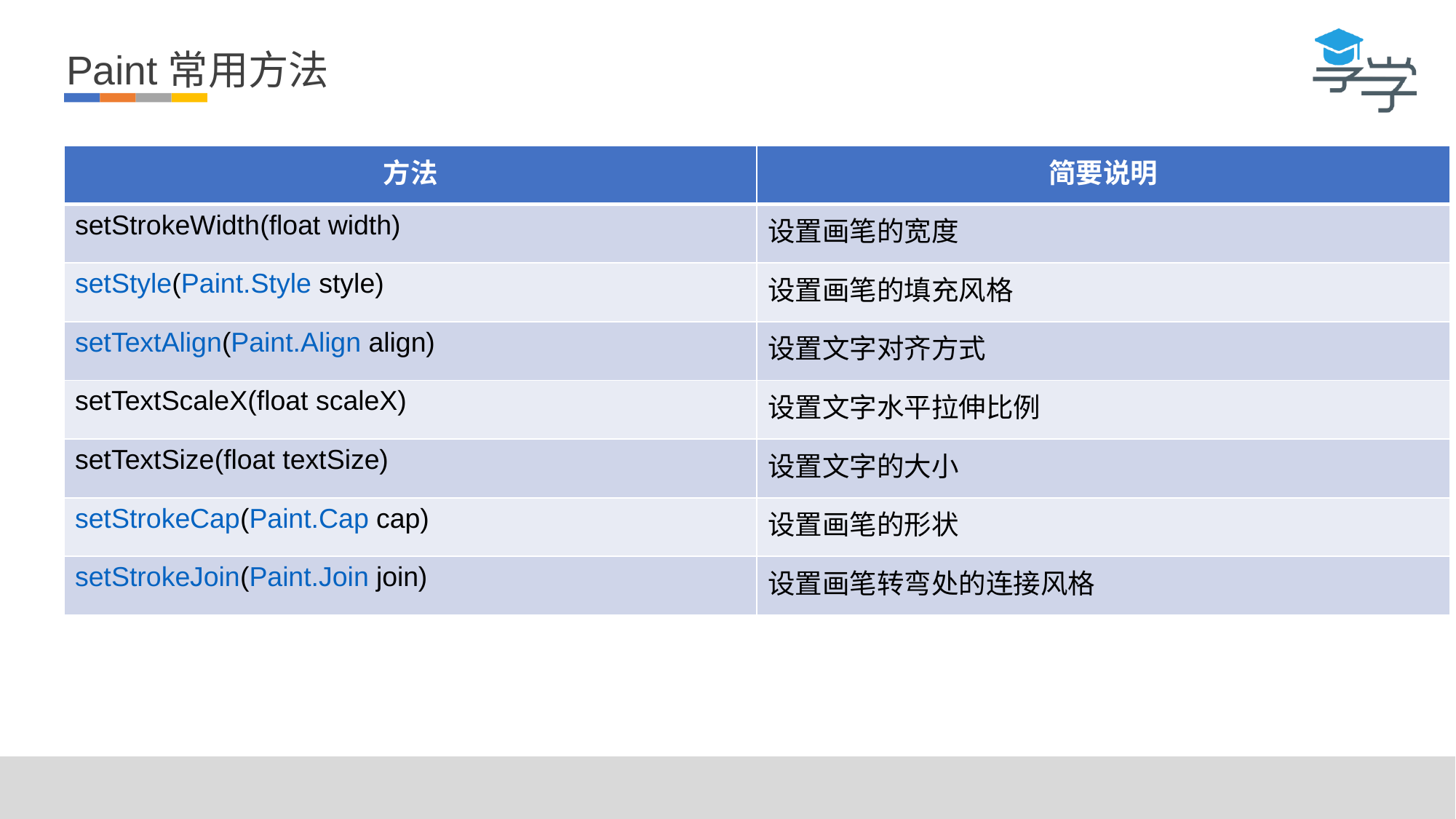

Paint常用方法

| 方法 | 简要说明 |
| --- | --- |
| setStrokeWidth(float width) | 设置画笔的宽度 |
| setStyle(Paint.Style style) | 设置画笔的填充风格 |
| setTextAlign(Paint.Align align) | 设置文字对齐方式 |
| setTextScaleX(float scaleX) | 设置文字水平拉伸比例 |
| setTextSize(float textSize) | 设置文字的大小 |
| setStrokeCap(Paint.Cap cap) | 设置画笔的形状 |
| setStrokeJoin(Paint.Join join) | 设置画笔转弯处的连接风格 |